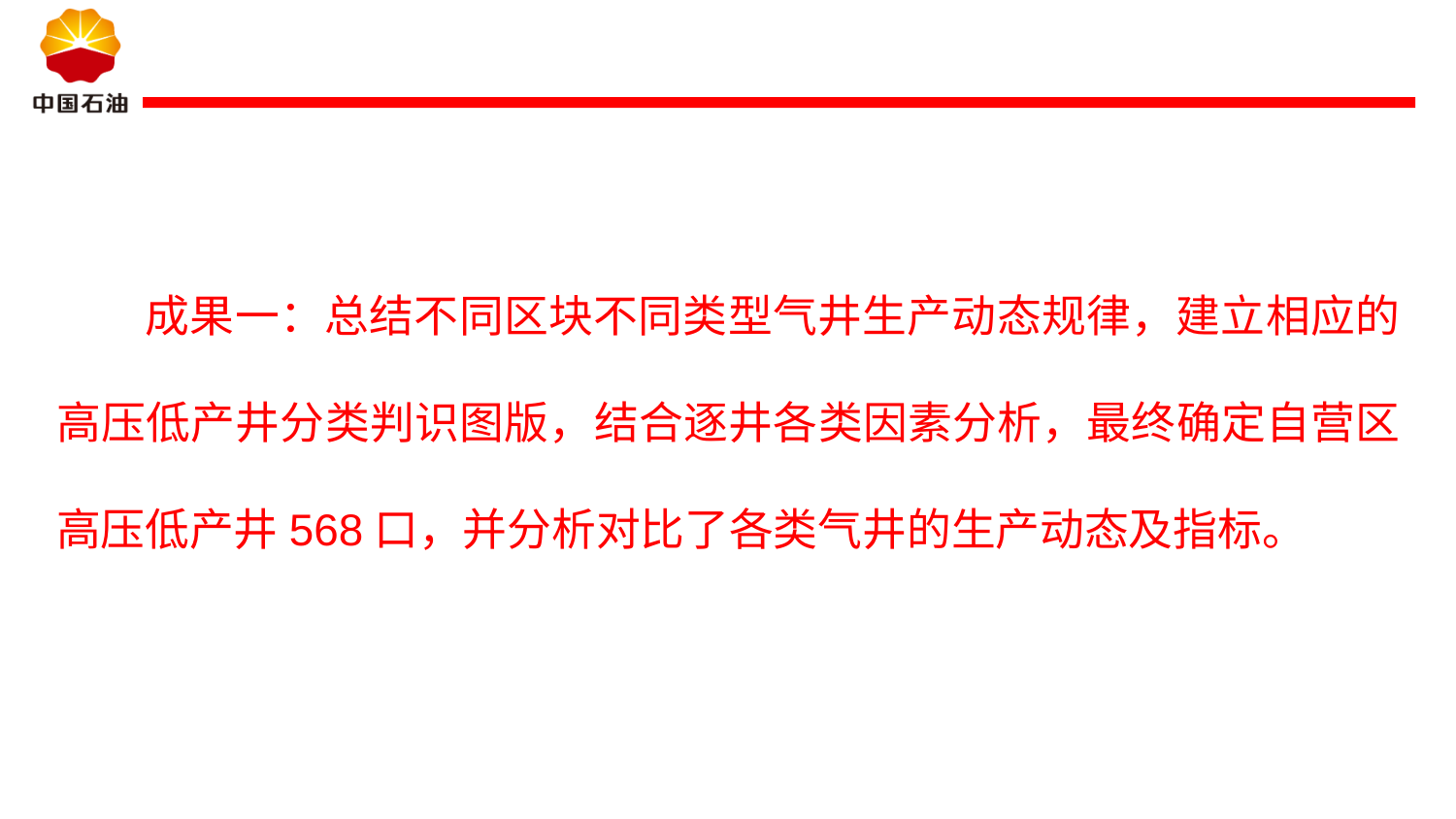

成果一：总结不同区块不同类型气井生产动态规律，建立相应的高压低产井分类判识图版，结合逐井各类因素分析，最终确定自营区高压低产井568口，并分析对比了各类气井的生产动态及指标。